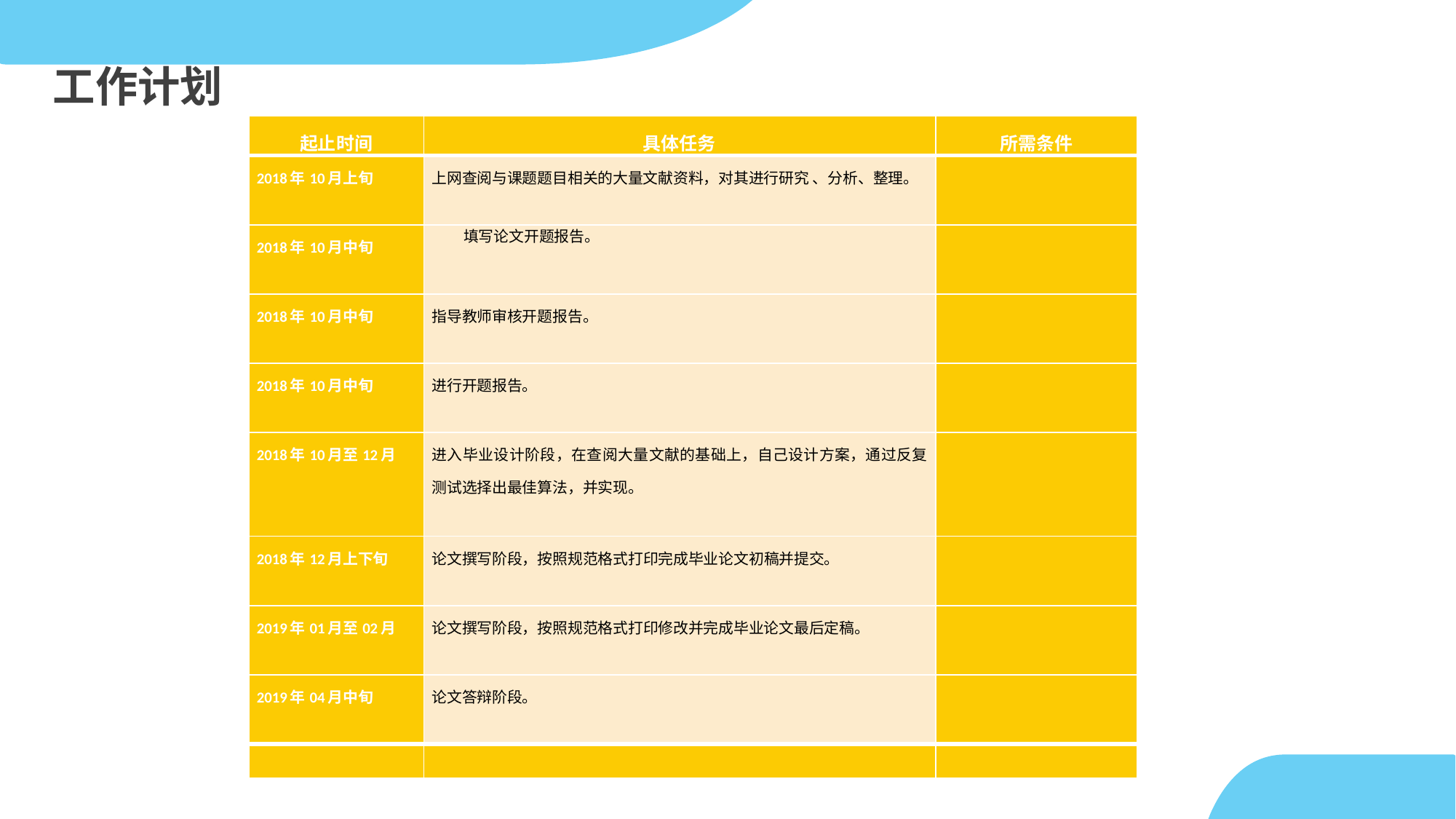

工作计划
| 起止时间 | 具体任务 | 所需条件 |
| --- | --- | --- |
| 2018年10月上旬 | 上网查阅与课题题目相关的大量文献资料，对其进行研究 、分析、整理。 |  |
| 2018年10月中旬 | 填写论文开题报告。 |  |
| 2018年10月中旬 | 指导教师审核开题报告。 |  |
| 2018年10月中旬 | 进行开题报告。 |  |
| 2018年10月至12月 | 进入毕业设计阶段，在查阅大量文献的基础上，自己设计方案，通过反复测试选择出最佳算法，并实现。 |  |
| 2018年12月上下旬 | 论文撰写阶段，按照规范格式打印完成毕业论文初稿并提交。 |  |
| 2019年01月至02月 | 论文撰写阶段，按照规范格式打印修改并完成毕业论文最后定稿。 |  |
| 2019年04月中旬 | 论文答辩阶段。 |  |
|  |  |  |